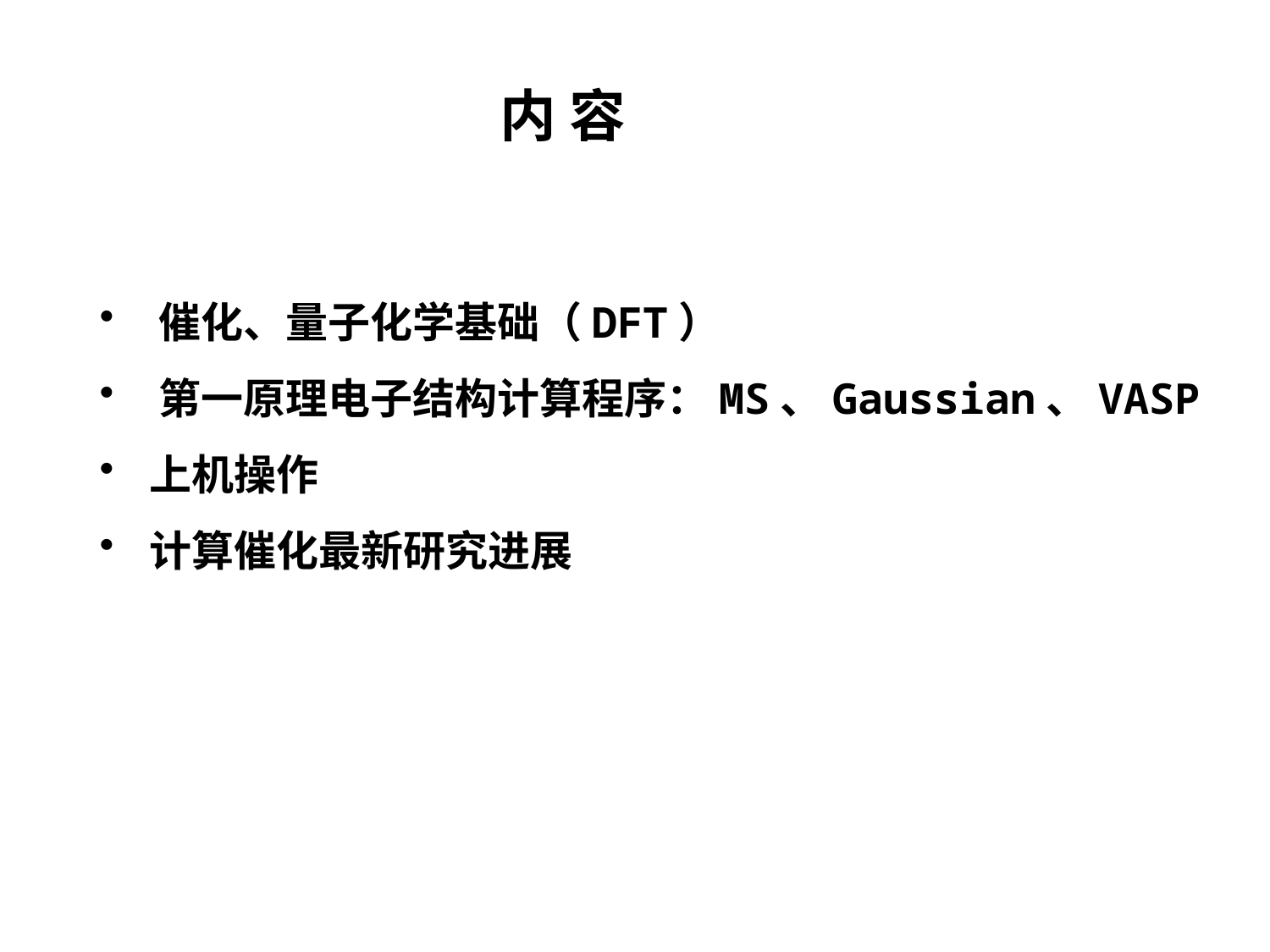

内 容
  催化、量子化学基础（DFT）
  第一原理电子结构计算程序：MS、Gaussian、VASP
 上机操作
 计算催化最新研究进展